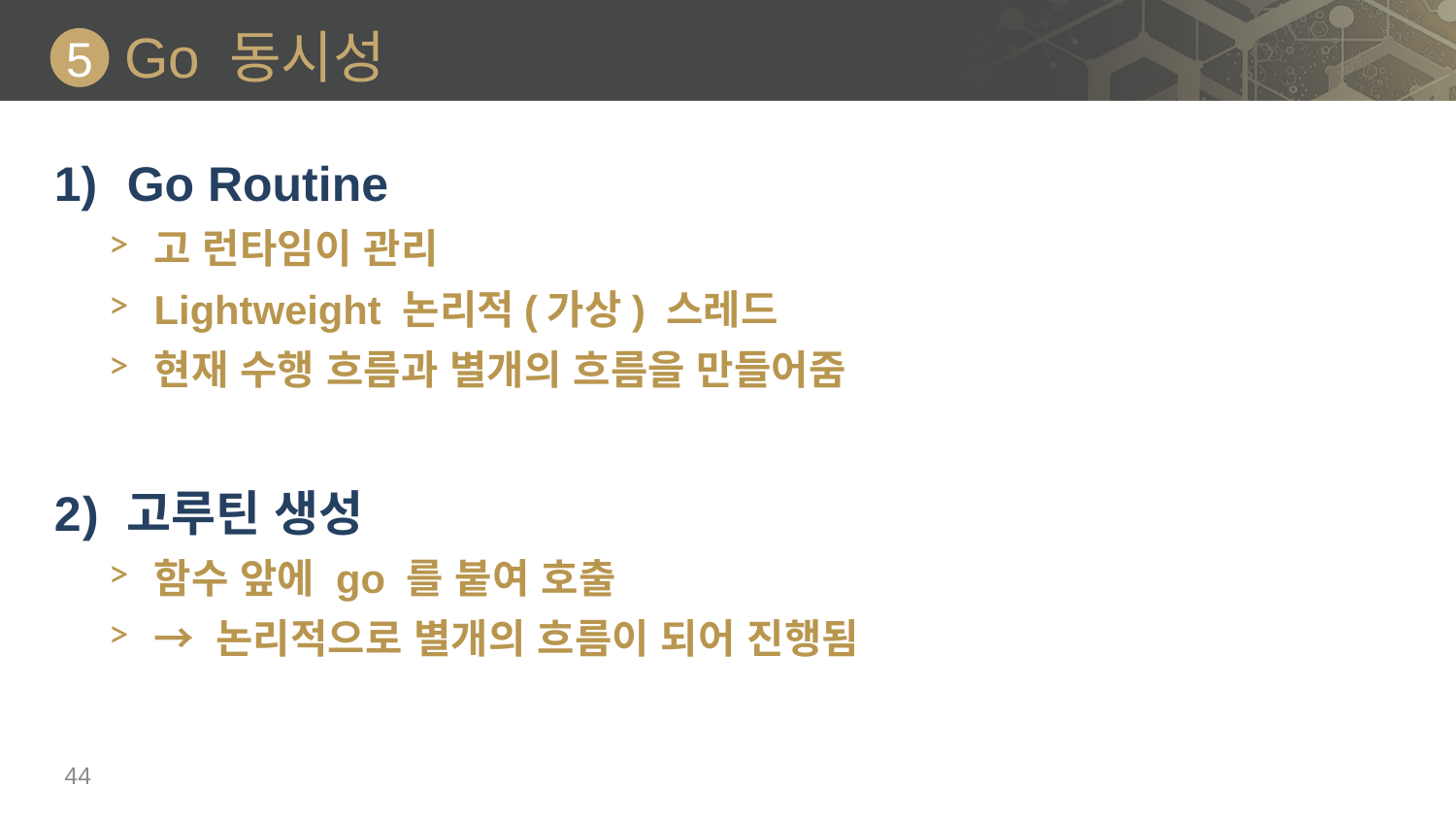

# Go 동시성
5
Go Routine
고 런타임이 관리
Lightweight 논리적(가상) 스레드
현재 수행 흐름과 별개의 흐름을 만들어줌

고루틴 생성
함수 앞에 go 를 붙여 호출
→ 논리적으로 별개의 흐름이 되어 진행됨
44